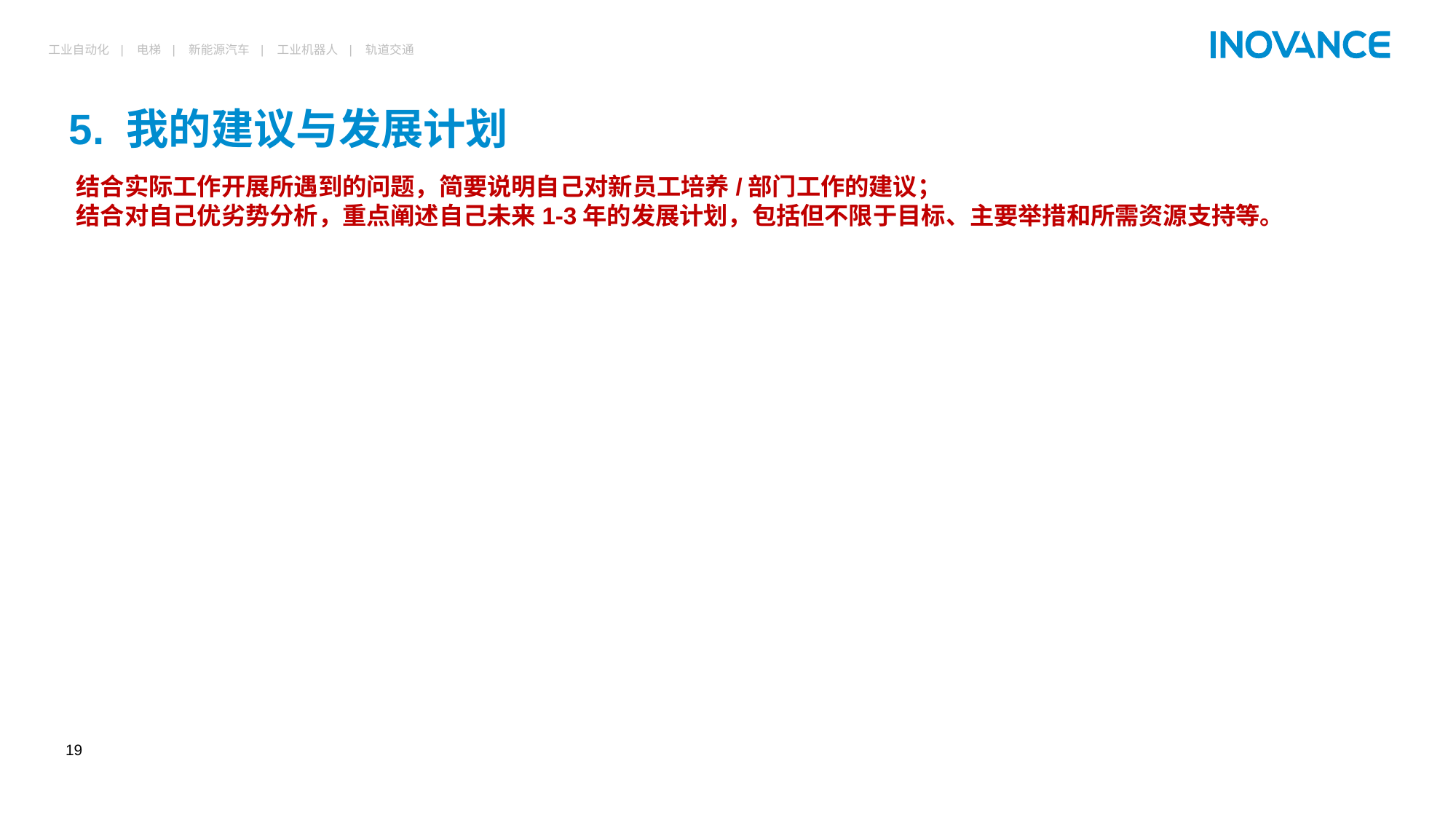

# 5. 我的建议与发展计划
结合实际工作开展所遇到的问题，简要说明自己对新员工培养/部门工作的建议；
结合对自己优劣势分析，重点阐述自己未来1-3年的发展计划，包括但不限于目标、主要举措和所需资源支持等。
19